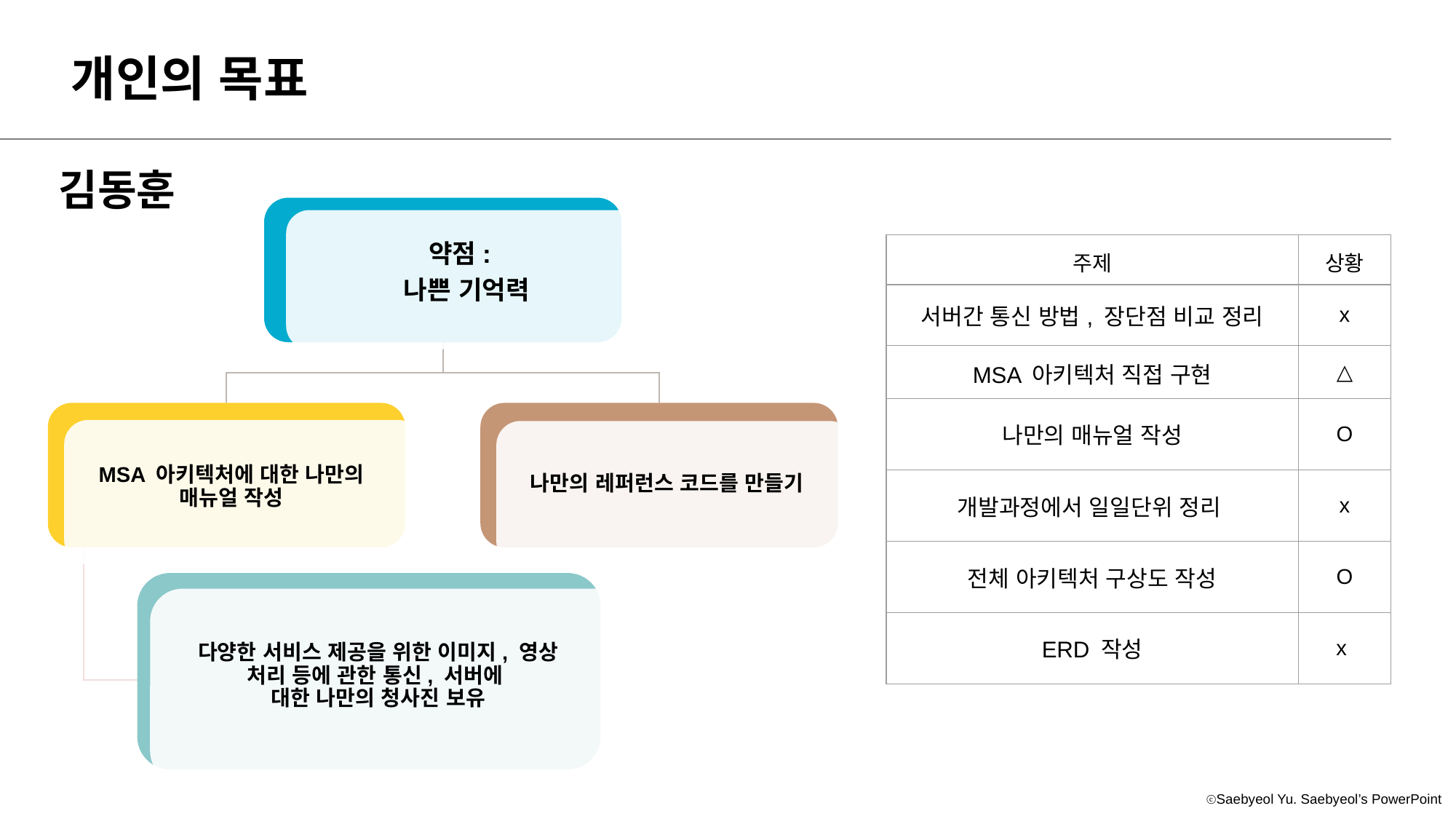

개인의 목표
김동훈

\
나만의 레퍼런스 코드를 만들기
MSA 아키텍처에 대한 나만의
매뉴얼 작성

다양한 서비스 제공을 위한 이미지, 영상 처리 등에 관한 통신, 서버에
대한 나만의 청사진 보유

약점:
나쁜 기억력

| 주제 | 상황 |
| --- | --- |
| 서버간 통신 방법, 장단점 비교 정리 | x |
| MSA 아키텍처 직접 구현 | △ |
| 나만의 매뉴얼 작성 | O |
| 개발과정에서 일일단위 정리 | x |
| 전체 아키텍처 구상도 작성 | O |
| ERD 작성 | x |